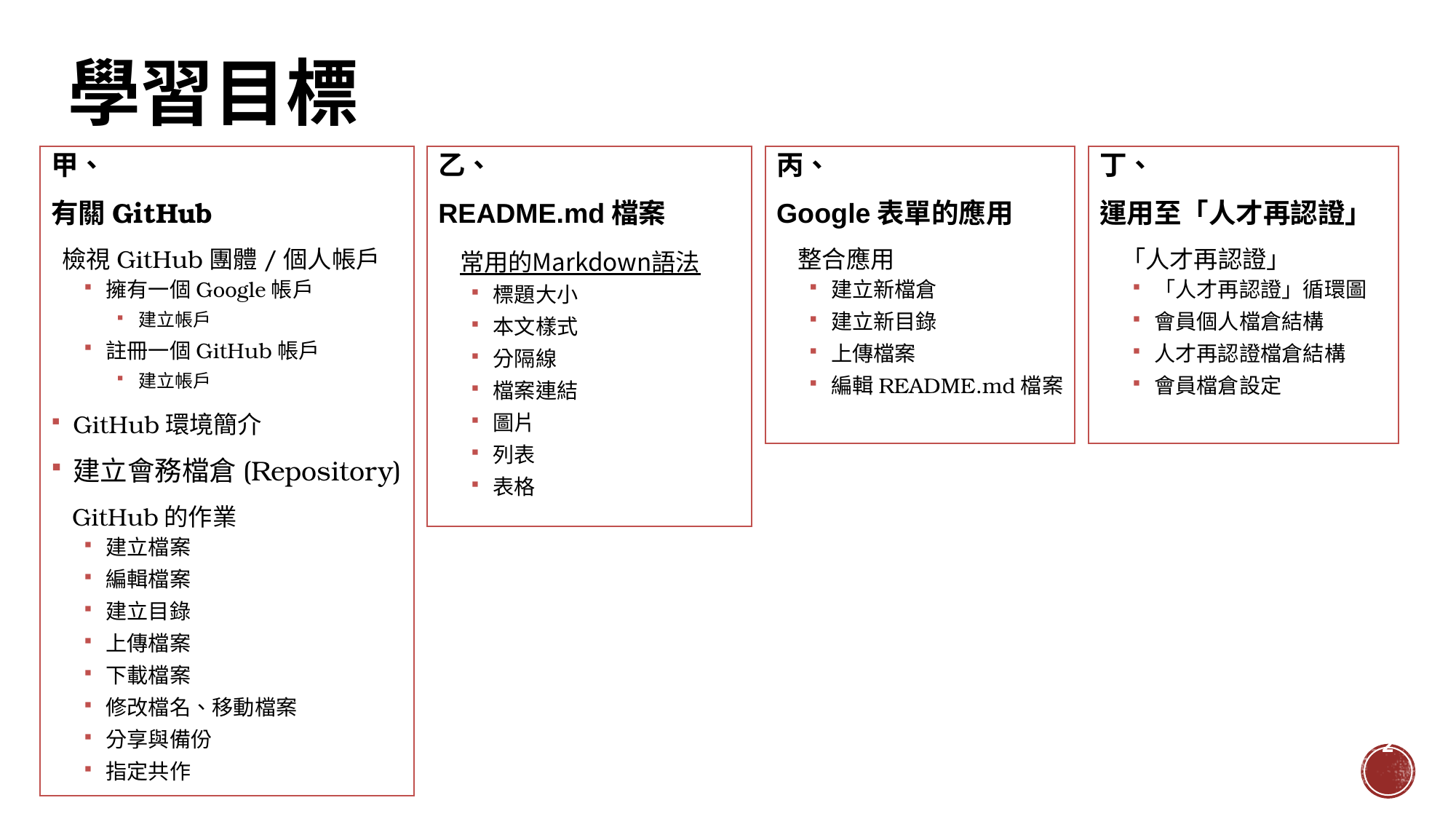

# 學習目標
丙、
Google表單的應用
整合應用
建立新檔倉
建立新目錄
上傳檔案
編輯README.md檔案

甲、
有關GitHub
 檢視GitHub團體/個人帳戶
擁有一個Google帳戶
建立帳戶
註冊一個GitHub帳戶
建立帳戶
GitHub環境簡介
建立會務檔倉(Repository)
GitHub的作業
建立檔案
編輯檔案
建立目錄
上傳檔案
下載檔案
修改檔名、移動檔案
分享與備份
指定共作

乙、
README.md檔案
常用的Markdown語法
標題大小
本文樣式
分隔線
檔案連結
圖片
列表
表格

丁、
運用至「人才再認證」
「人才再認證」
「人才再認證」循環圖
會員個人檔倉結構
人才再認證檔倉結構
會員檔倉設定
2